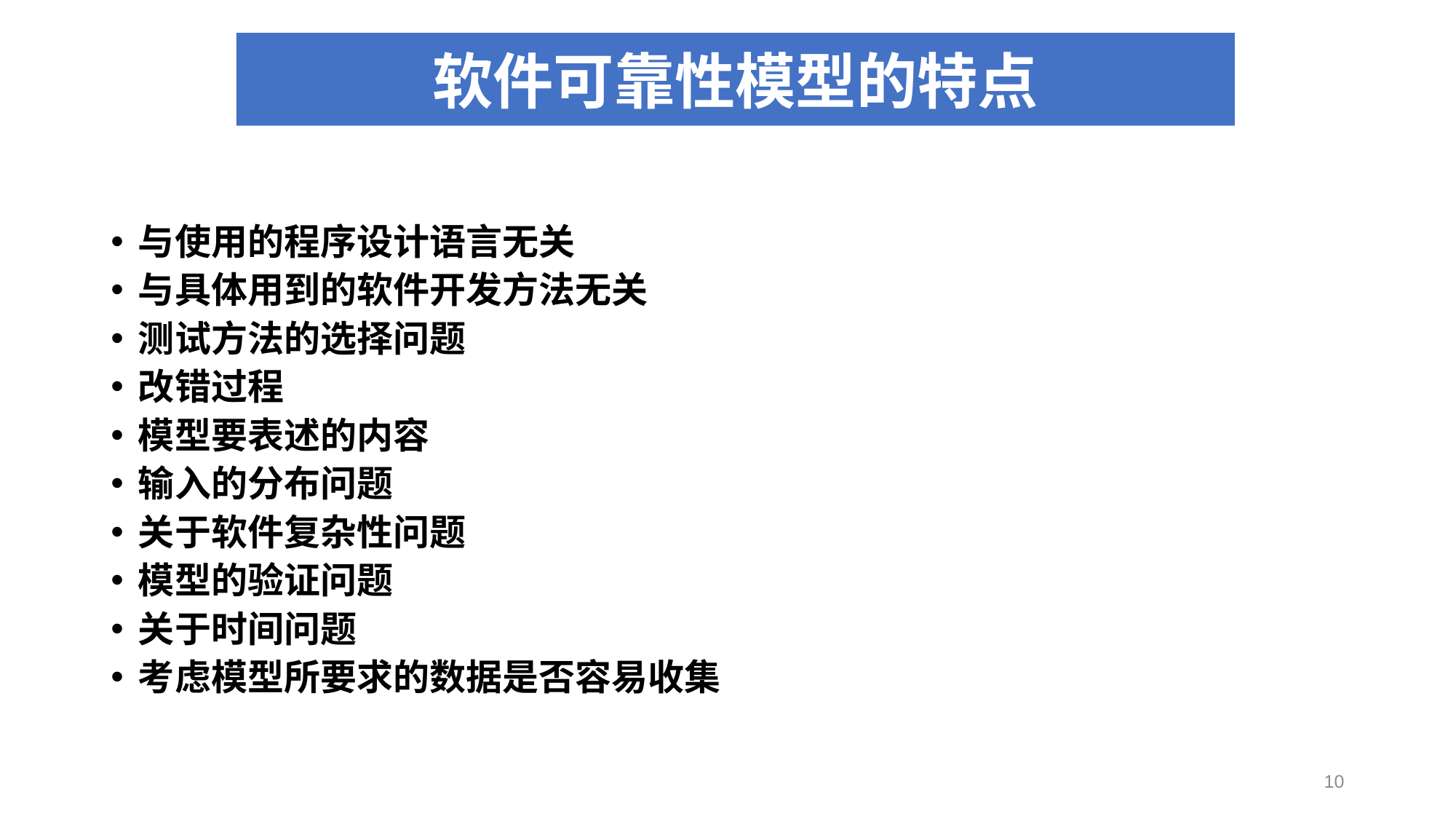

软件可靠性模型的特点
#
与使用的程序设计语言无关
与具体用到的软件开发方法无关
测试方法的选择问题
改错过程
模型要表述的内容
输入的分布问题
关于软件复杂性问题
模型的验证问题
关于时间问题
考虑模型所要求的数据是否容易收集
10